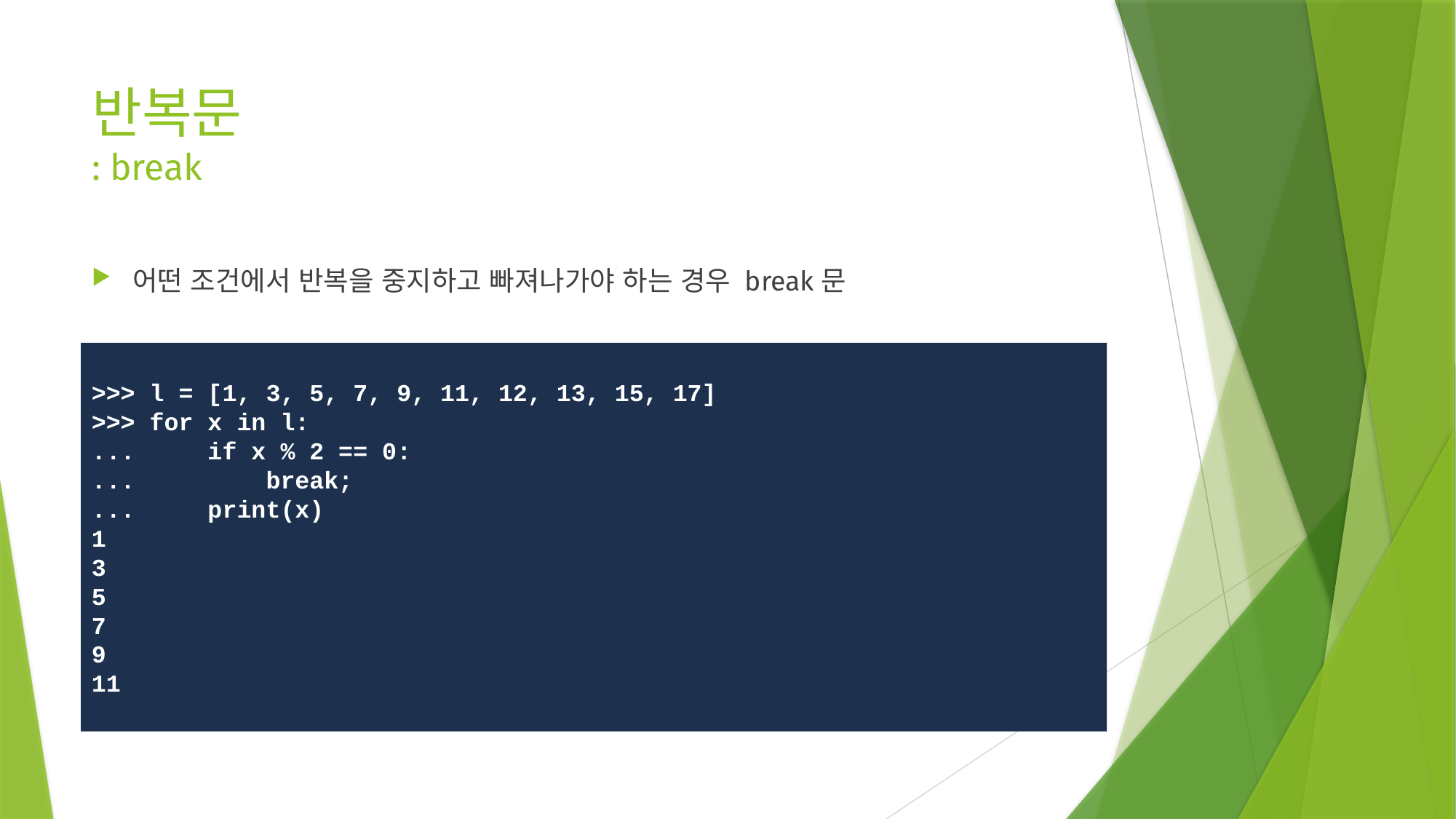

# 반복문 : break
어떤 조건에서 반복을 중지하고 빠져나가야 하는 경우 break문

>>> l = [1, 3, 5, 7, 9, 11, 12, 13, 15, 17]
>>> for x in l:
...     if x % 2 == 0:
...         break;
...     print(x)
1
3
5
7
9
11